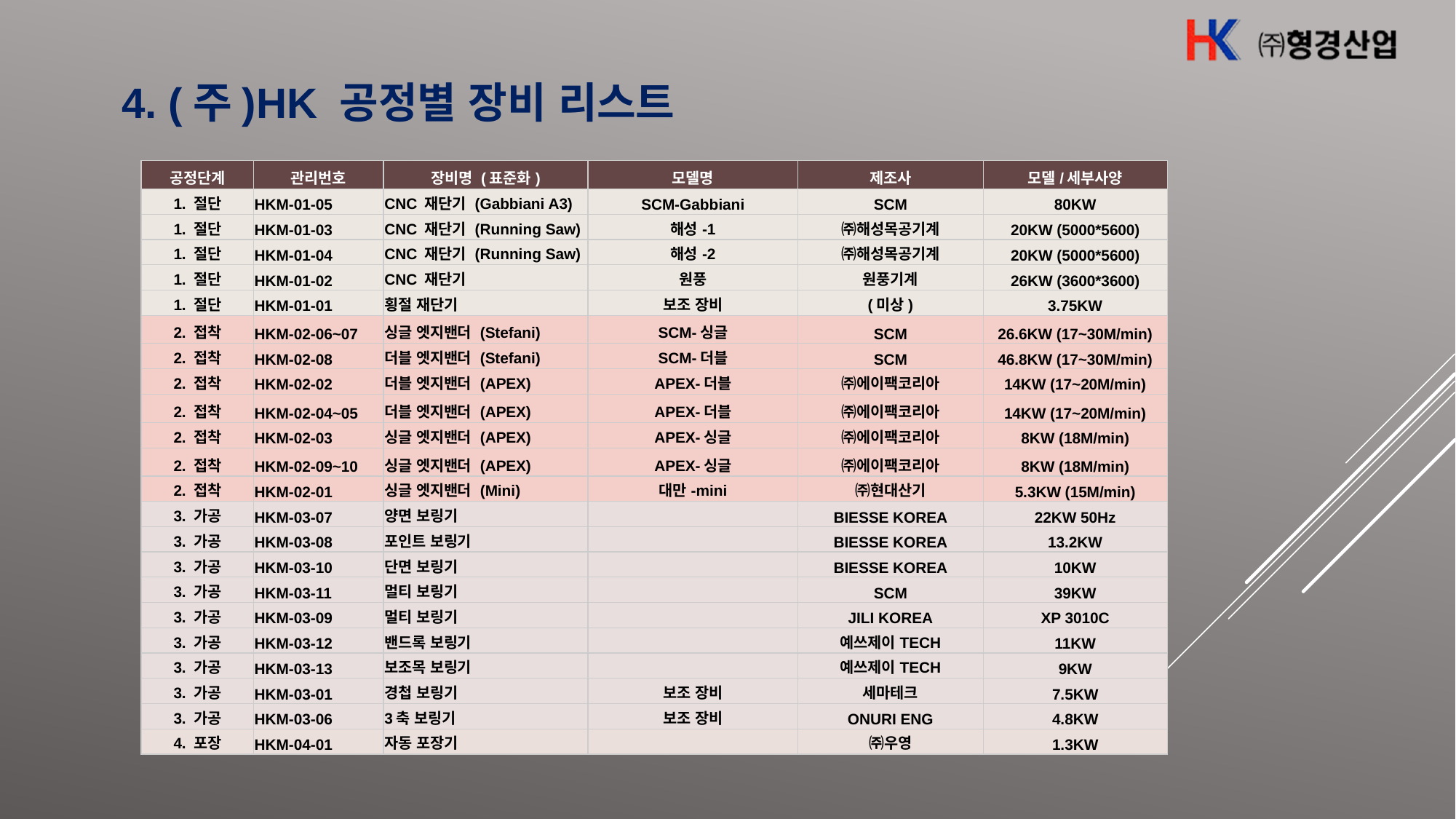

4. (주)HK 공정별 장비 리스트
| 공정단계 | 관리번호 | 장비명 (표준화) | 모델명 | 제조사 | 모델/세부사양 |
| --- | --- | --- | --- | --- | --- |
| 1. 절단 | HKM-01-05 | CNC 재단기 (Gabbiani A3) | SCM-Gabbiani | SCM | 80KW |
| 1. 절단 | HKM-01-03 | CNC 재단기 (Running Saw) | 해성-1 | ㈜해성목공기계 | 20KW (5000\*5600) |
| 1. 절단 | HKM-01-04 | CNC 재단기 (Running Saw) | 해성-2 | ㈜해성목공기계 | 20KW (5000\*5600) |
| 1. 절단 | HKM-01-02 | CNC 재단기 | 원풍 | 원풍기계 | 26KW (3600\*3600) |
| 1. 절단 | HKM-01-01 | 횡절 재단기 | 보조 장비 | (미상) | 3.75KW |
| 2. 접착 | HKM-02-06~07 | 싱글 엣지밴더 (Stefani) | SCM-싱글 | SCM | 26.6KW (17~30M/min) |
| 2. 접착 | HKM-02-08 | 더블 엣지밴더 (Stefani) | SCM-더블 | SCM | 46.8KW (17~30M/min) |
| 2. 접착 | HKM-02-02 | 더블 엣지밴더 (APEX) | APEX-더블 | ㈜에이팩코리아 | 14KW (17~20M/min) |
| 2. 접착 | HKM-02-04~05 | 더블 엣지밴더 (APEX) | APEX-더블 | ㈜에이팩코리아 | 14KW (17~20M/min) |
| 2. 접착 | HKM-02-03 | 싱글 엣지밴더 (APEX) | APEX-싱글 | ㈜에이팩코리아 | 8KW (18M/min) |
| 2. 접착 | HKM-02-09~10 | 싱글 엣지밴더 (APEX) | APEX-싱글 | ㈜에이팩코리아 | 8KW (18M/min) |
| 2. 접착 | HKM-02-01 | 싱글 엣지밴더 (Mini) | 대만-mini | ㈜현대산기 | 5.3KW (15M/min) |
| 3. 가공 | HKM-03-07 | 양면 보링기 |  | BIESSE KOREA | 22KW 50Hz |
| 3. 가공 | HKM-03-08 | 포인트 보링기 |  | BIESSE KOREA | 13.2KW |
| 3. 가공 | HKM-03-10 | 단면 보링기 |  | BIESSE KOREA | 10KW |
| 3. 가공 | HKM-03-11 | 멀티 보링기 |  | SCM | 39KW |
| 3. 가공 | HKM-03-09 | 멀티 보링기 |  | JILI KOREA | XP 3010C |
| 3. 가공 | HKM-03-12 | 밴드록 보링기 |  | 예쓰제이TECH | 11KW |
| 3. 가공 | HKM-03-13 | 보조목 보링기 |  | 예쓰제이TECH | 9KW |
| 3. 가공 | HKM-03-01 | 경첩 보링기 | 보조 장비 | 세마테크 | 7.5KW |
| 3. 가공 | HKM-03-06 | 3축 보링기 | 보조 장비 | ONURI ENG | 4.8KW |
| 4. 포장 | HKM-04-01 | 자동 포장기 |  | ㈜우영 | 1.3KW |